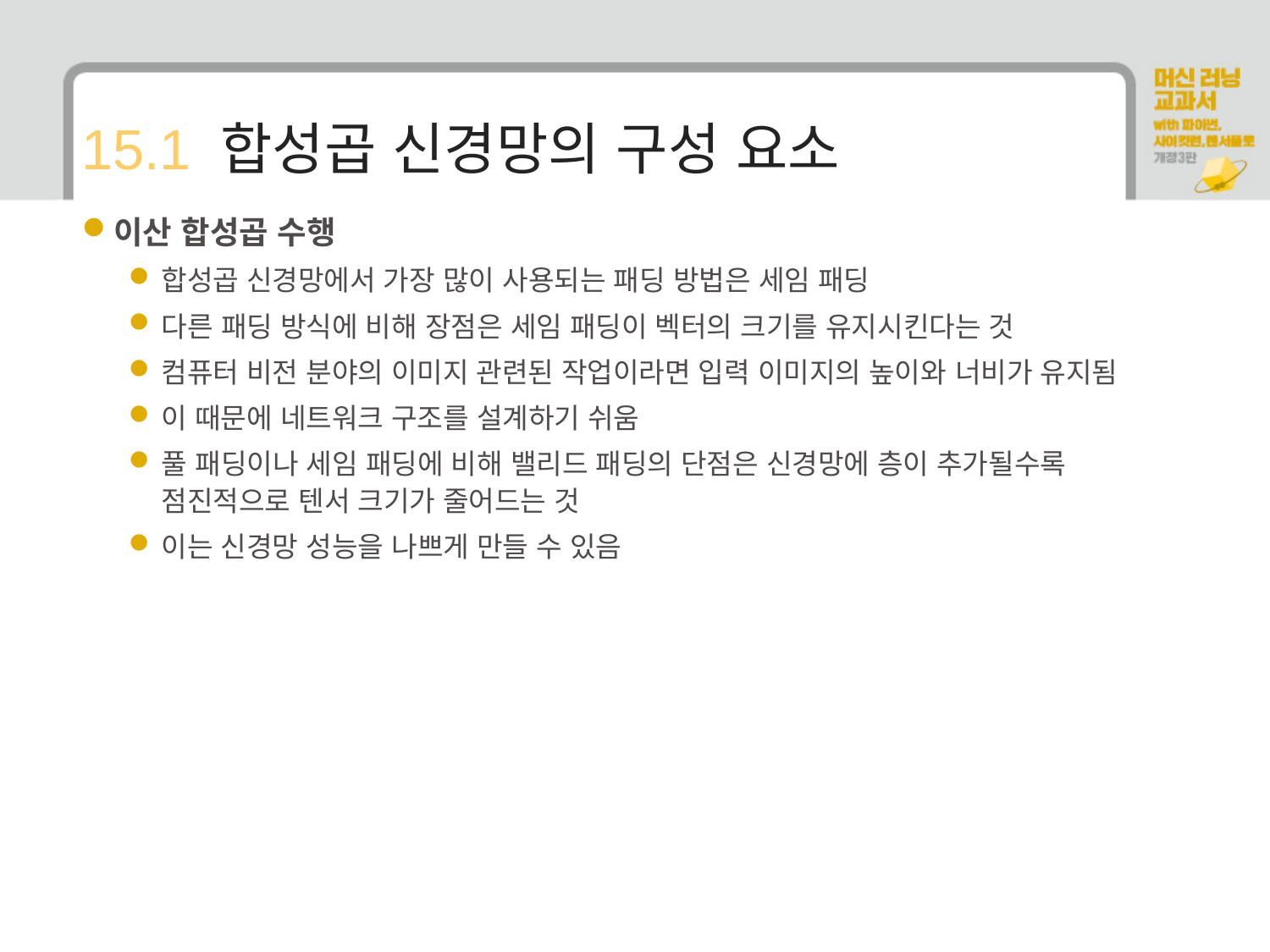

# 15.1 합성곱 신경망의 구성 요소
이산 합성곱 수행
합성곱 신경망에서 가장 많이 사용되는 패딩 방법은 세임 패딩
다른 패딩 방식에 비해 장점은 세임 패딩이 벡터의 크기를 유지시킨다는 것
컴퓨터 비전 분야의 이미지 관련된 작업이라면 입력 이미지의 높이와 너비가 유지됨
이 때문에 네트워크 구조를 설계하기 쉬움
풀 패딩이나 세임 패딩에 비해 밸리드 패딩의 단점은 신경망에 층이 추가될수록 점진적으로 텐서 크기가 줄어드는 것
이는 신경망 성능을 나쁘게 만들 수 있음